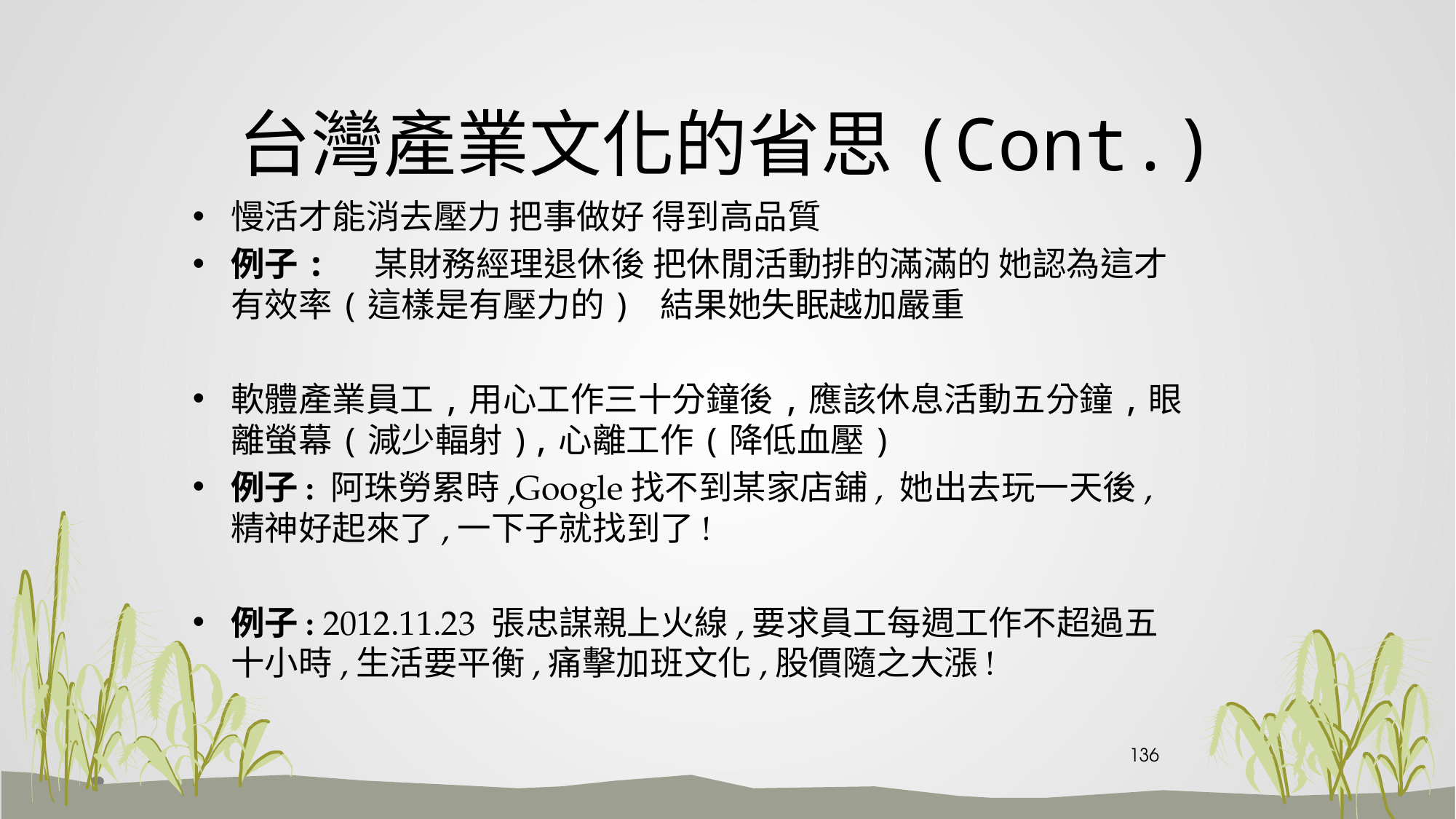

# 台灣產業文化的省思(Cont.)
慢活才能消去壓力 把事做好 得到高品質
例子:  某財務經理退休後 把休閒活動排的滿滿的 她認為這才有效率(這樣是有壓力的) 結果她失眠越加嚴重

軟體產業員工,用心工作三十分鐘後,應該休息活動五分鐘,眼離螢幕(減少輻射),心離工作(降低血壓)
例子: 阿珠勞累時,Google找不到某家店鋪, 她出去玩一天後,精神好起來了,一下子就找到了!

例子: 2012.11.23 張忠謀親上火線,要求員工每週工作不超過五十小時,生活要平衡,痛擊加班文化,股價隨之大漲!

136